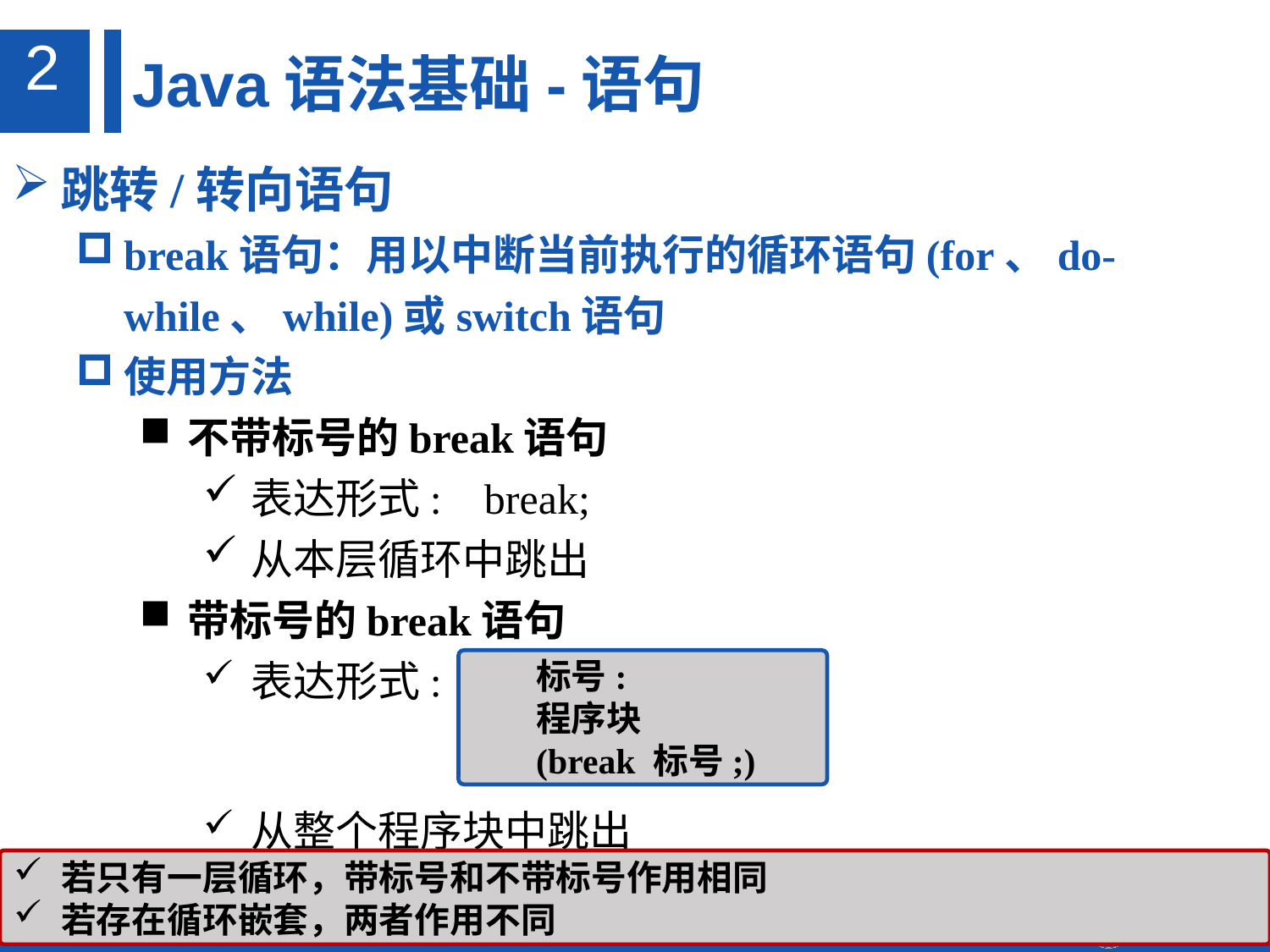

2
Java语法基础-语句

跳转/转向语句
break语句：用以中断当前执行的循环语句(for、do-while、while)或switch语句
使用方法
不带标号的break语句
表达形式:    break;
从本层循环中跳出
带标号的break语句
表达形式:

从整个程序块中跳出

标号:
程序块
(break 标号;)
若只有一层循环，带标号和不带标号作用相同
若存在循环嵌套，两者作用不同